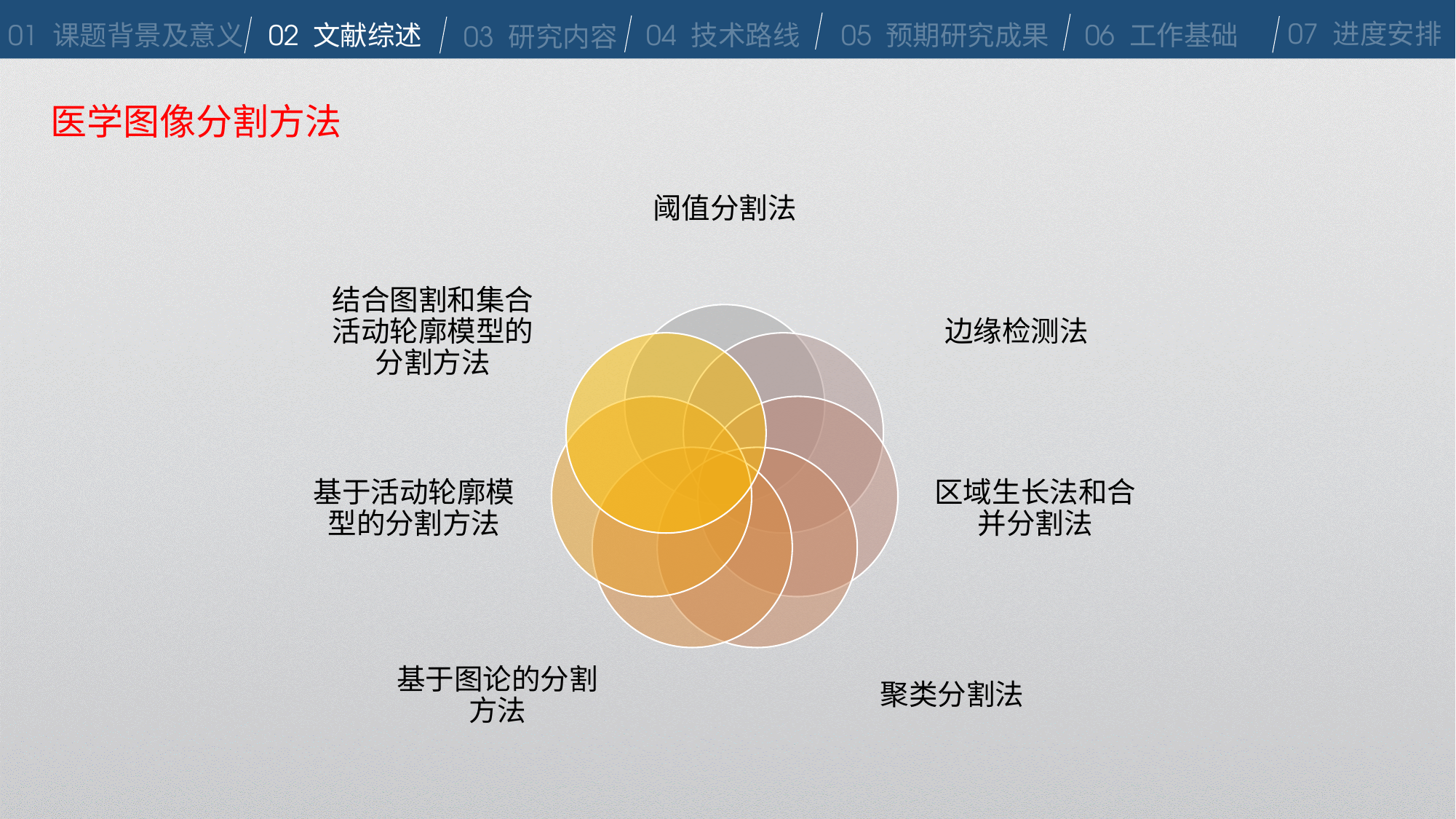

07 进度安排
05 预期研究成果
06 工作基础
02 文献综述
04 技术路线
01 课题背景及意义
03 研究内容
医学图像分割方法
阈值分割法
边缘检测法
区域生长法和合并分割法
聚类分割法
基于图论的分割方法
基于活动轮廓模型的分割方法
结合图割和集合活动轮廓模型的分割方法